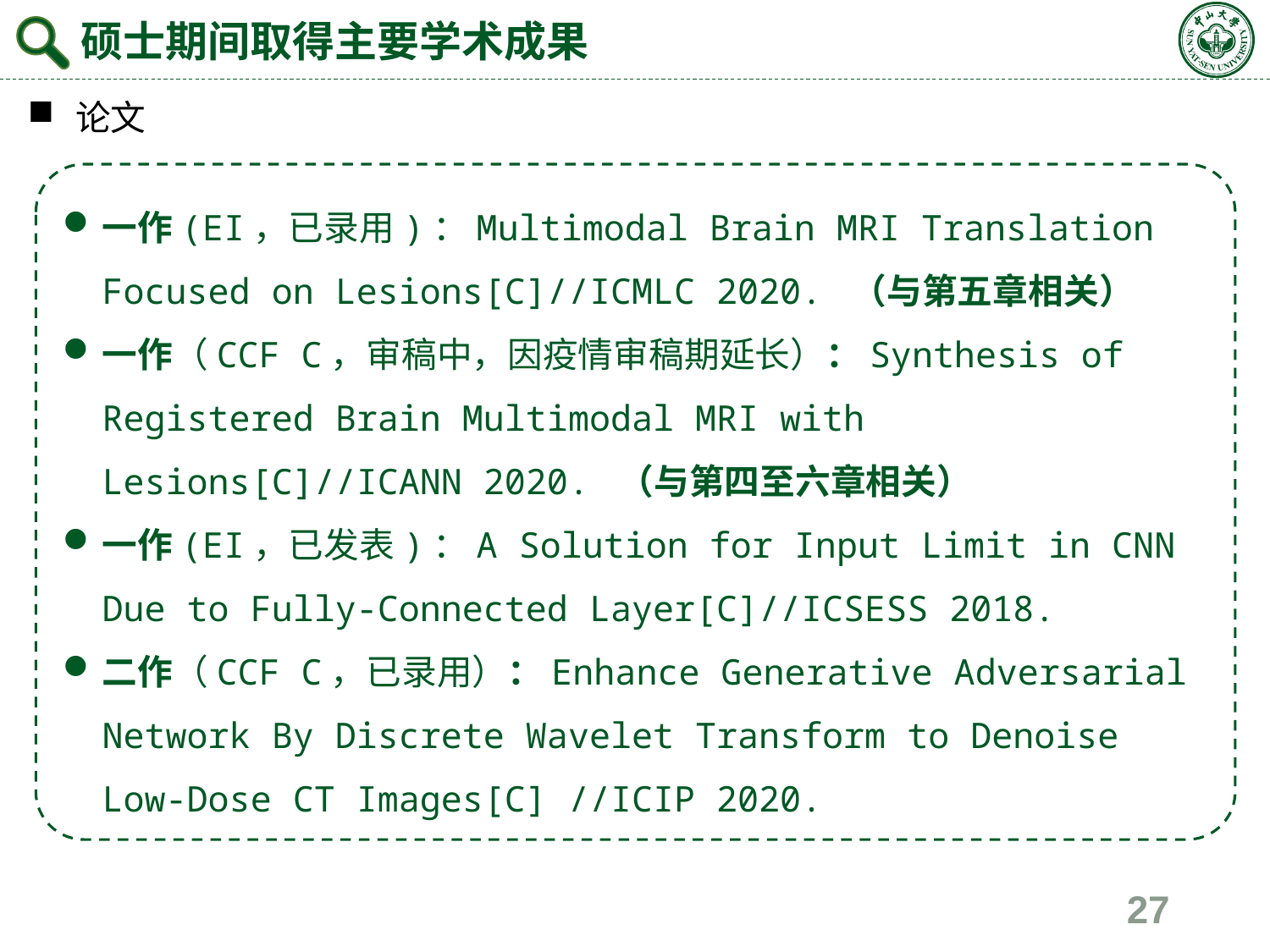

硕士期间取得主要学术成果

论文
一作(EI，已录用)：Multimodal Brain MRI Translation Focused on Lesions[C]//ICMLC 2020. （与第五章相关）
一作（CCF C，审稿中，因疫情审稿期延长）：Synthesis of Registered Brain Multimodal MRI with Lesions[C]//ICANN 2020. （与第四至六章相关）
一作(EI，已发表)：A Solution for Input Limit in CNN Due to Fully-Connected Layer[C]//ICSESS 2018.
二作（CCF C，已录用）：Enhance Generative Adversarial Network By Discrete Wavelet Transform to Denoise Low-Dose CT Images[C] //ICIP 2020.
27